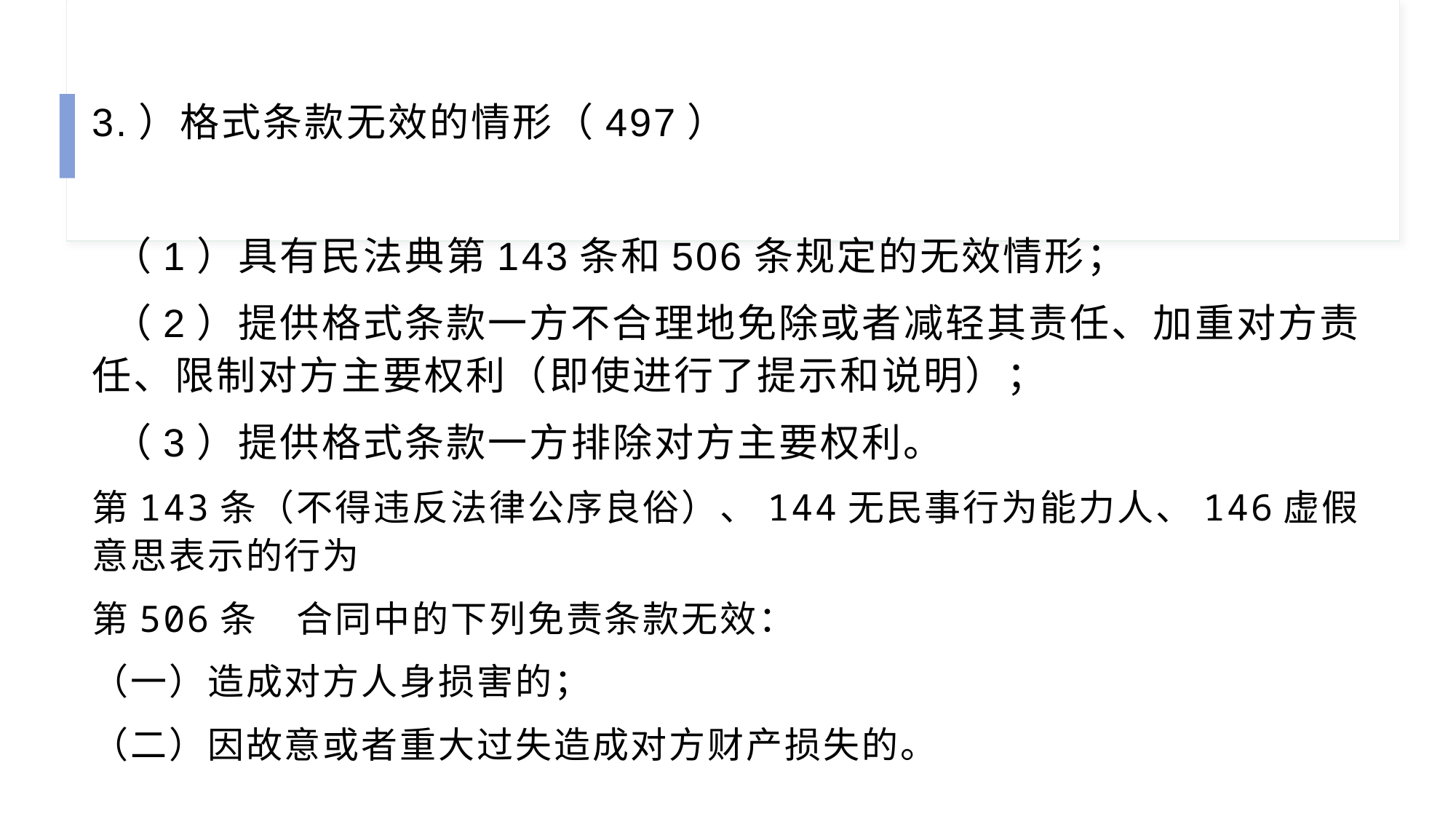

3.）格式条款无效的情形（497）

 （1）具有民法典第143条和506条规定的无效情形；
 （2）提供格式条款一方不合理地免除或者减轻其责任、加重对方责任、限制对方主要权利（即使进行了提示和说明）；
 （3）提供格式条款一方排除对方主要权利。
第143条（不得违反法律公序良俗）、144无民事行为能力人、146虚假意思表示的行为
第506条　合同中的下列免责条款无效：
（一）造成对方人身损害的；
（二）因故意或者重大过失造成对方财产损失的。